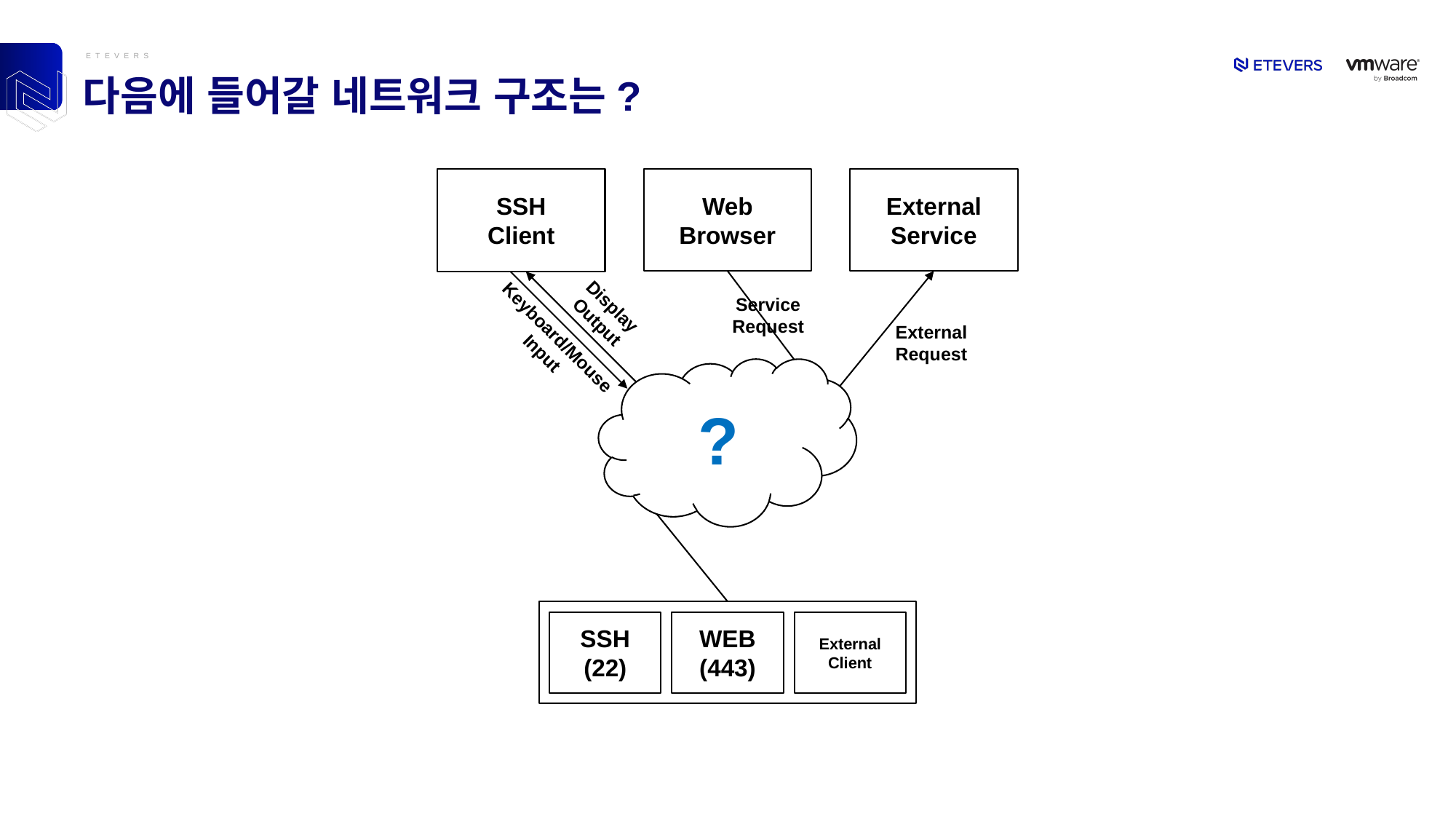

# 다음에 들어갈 네트워크 구조는?
Web
Browser
External
Service
SSH
Client
Display
Output
Service
Request
External
Request
Keyboard/Mouse
Input
?

SSH
(22)
WEB
(443)
External
Client